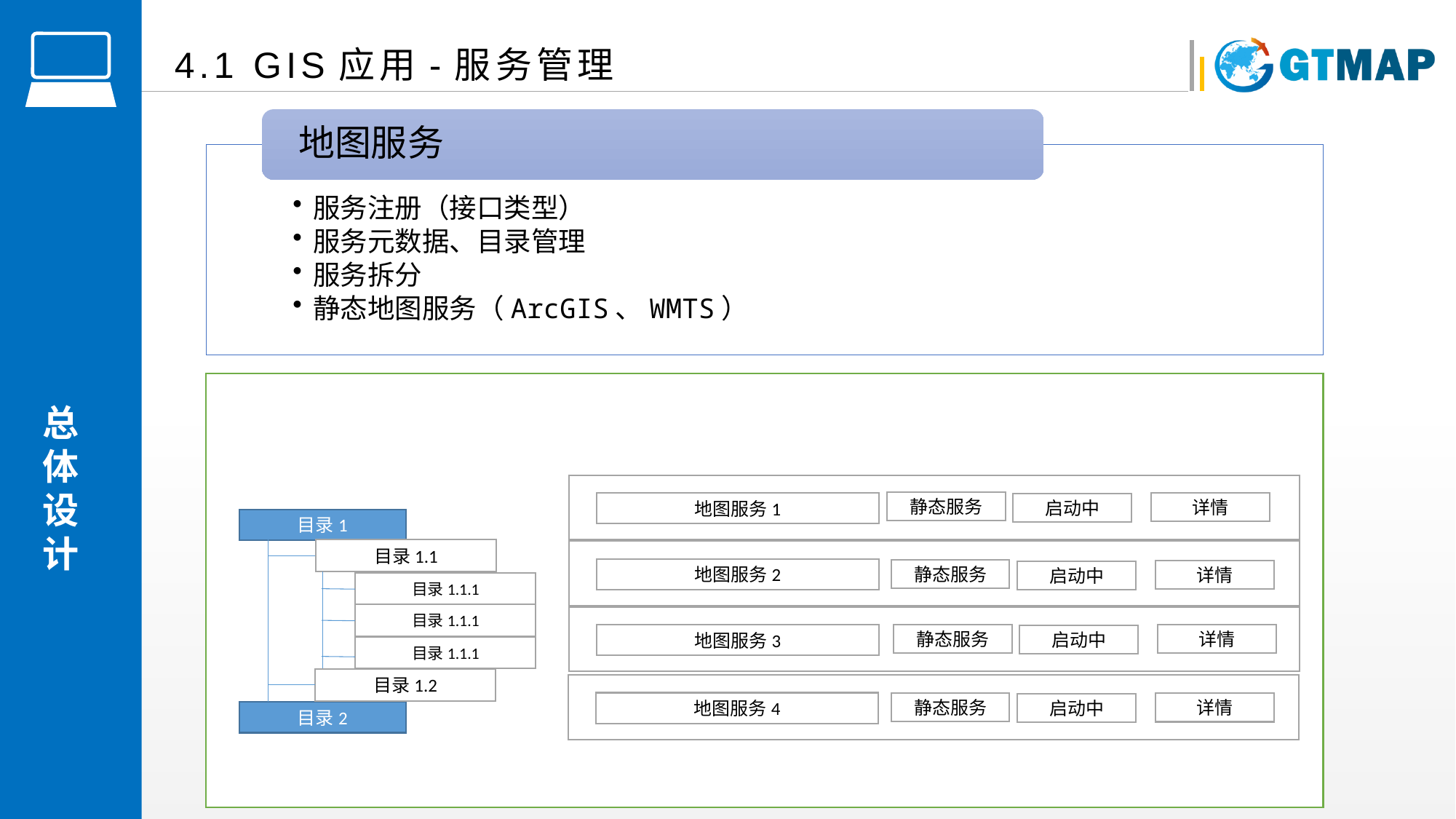

4.1 GIS应用-服务管理
服务注册（接口类型）
服务元数据、目录管理
服务拆分
静态地图服务（ArcGIS、WMTS）
地图服务

地图服务1
静态服务
地图服务1
详情
启动中
目录1
目录1.1

地图服务2
静态服务
详情
启动中
目录1.1.1
目录1.1.1

静态服务
地图服务3
详情
启动中
目录1.1.1
目录1.2

地图服务4
静态服务
详情
启动中
目录2